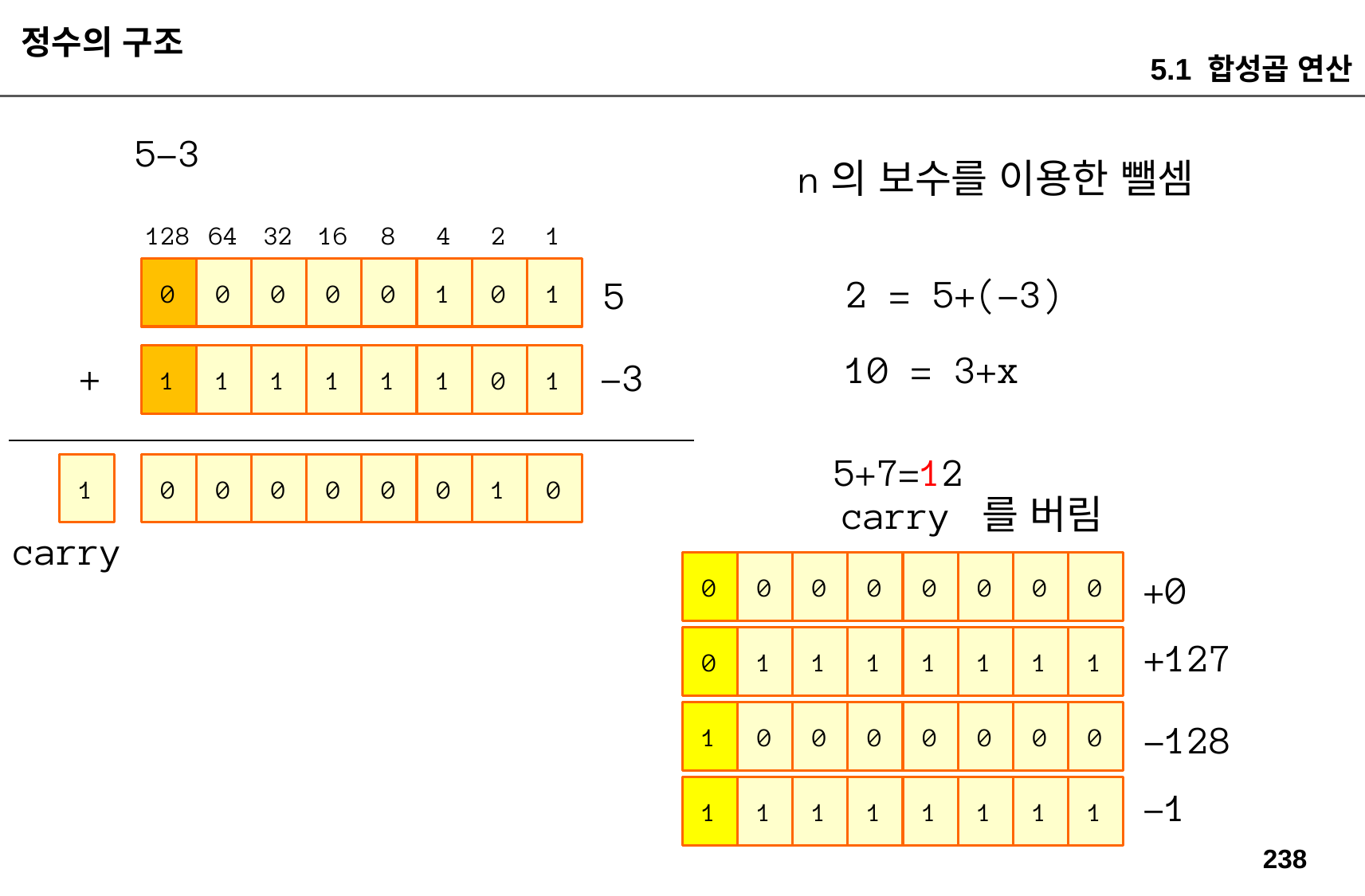

정수의 구조
5.1 합성곱 연산
5-3
n의 보수를 이용한 뺄셈
128
64
32
16
8
4
2
1
0
0
0
0
0
1
0
1
2 = 5+(-3)
5
10 = 3+x
+
1
1
1
1
1
1
0
1
-3
5+7=12
1
0
0
0
0
0
0
1
0
carry 를 버림
carry
0
0
0
0
0
0
0
0
+0
+127
0
1
1
1
1
1
1
1
1
0
0
0
0
0
0
0
-128
-1
1
1
1
1
1
1
1
1